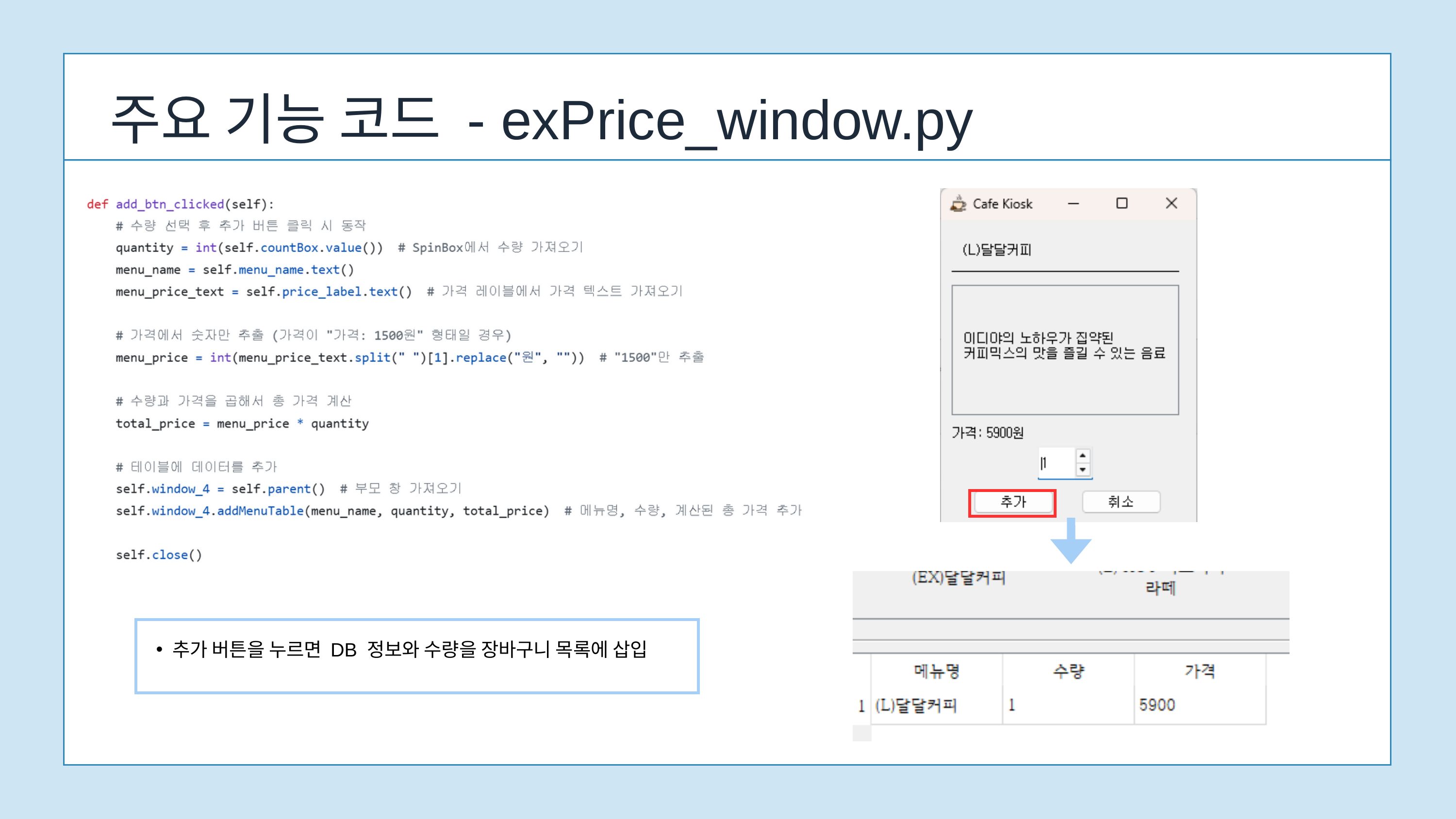

주요 기능 코드 - exPrice_window.py

추가 버튼을 누르면 DB 정보와 수량을 장바구니 목록에 삽입